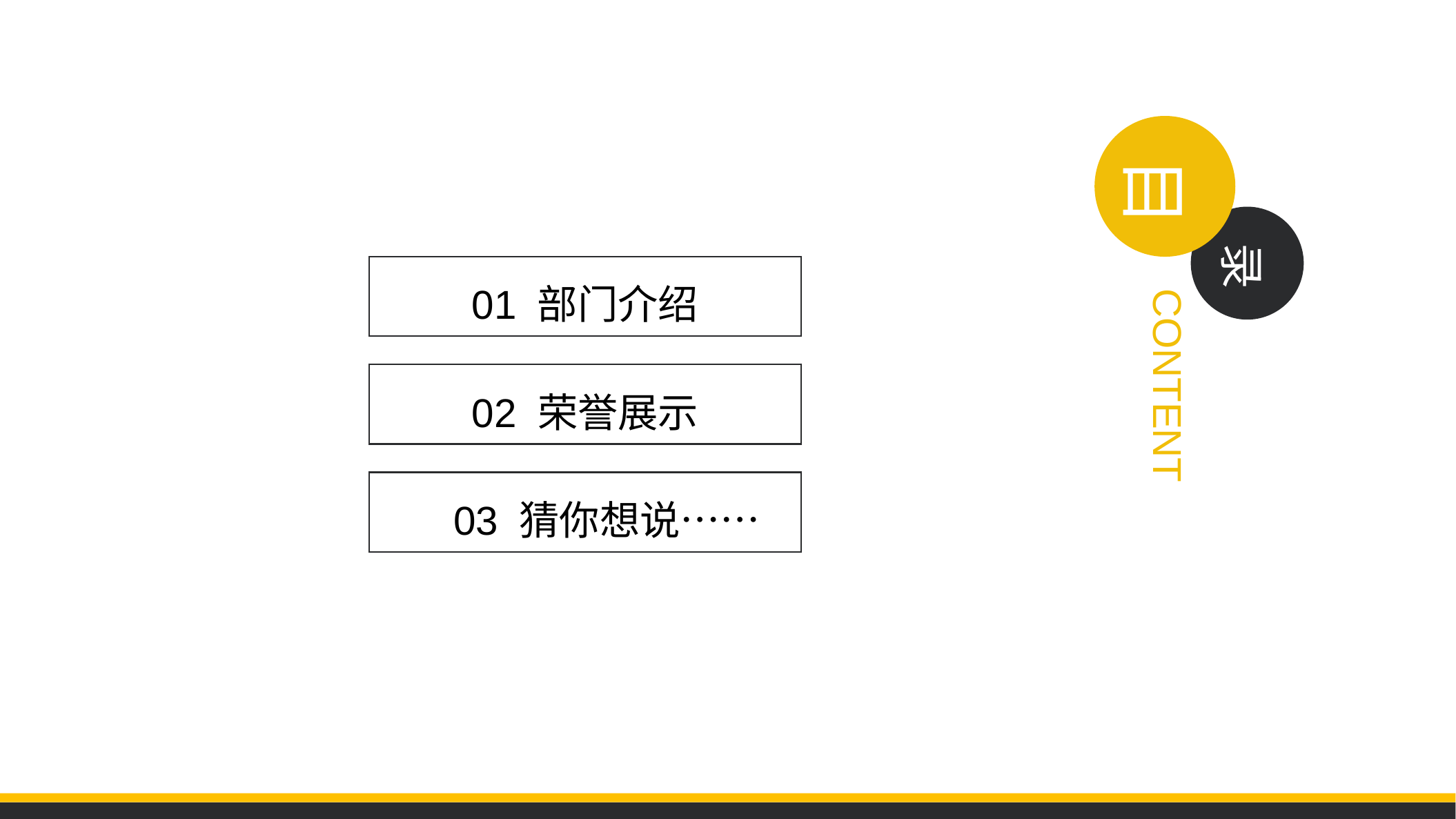

目

录

01 部门介绍
CONTENT

02 荣誉展示

03 猜你想说……